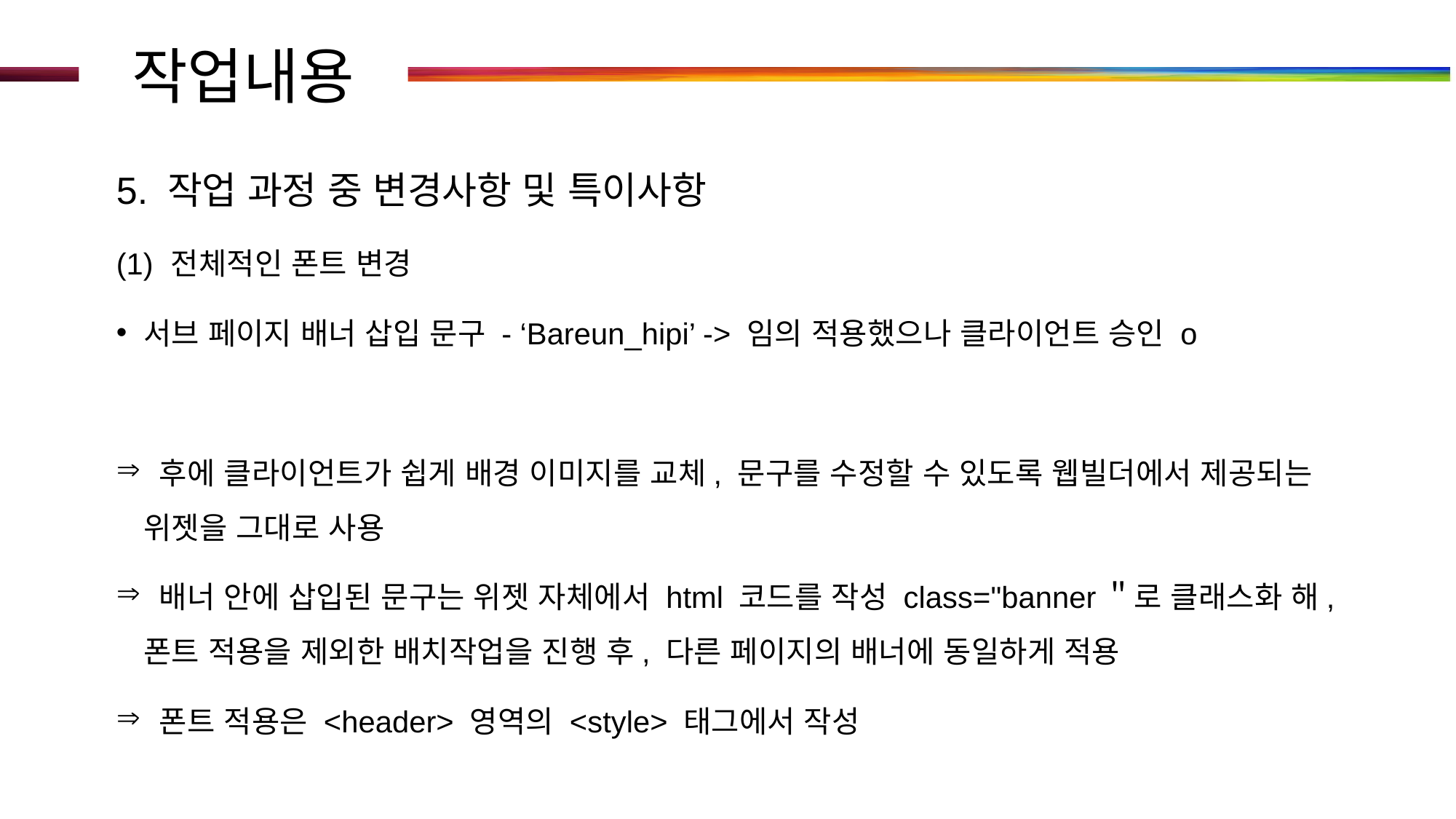

# 작업내용
5. 작업 과정 중 변경사항 및 특이사항
전체적인 폰트 변경
서브 페이지 배너 삽입 문구 - ‘Bareun_hipi’ -> 임의 적용했으나 클라이언트 승인 o

 후에 클라이언트가 쉽게 배경 이미지를 교체, 문구를 수정할 수 있도록 웹빌더에서 제공되는 위젯을 그대로 사용
 배너 안에 삽입된 문구는 위젯 자체에서 html 코드를 작성 class="banner＂로 클래스화 해, 폰트 적용을 제외한 배치작업을 진행 후, 다른 페이지의 배너에 동일하게 적용
 폰트 적용은 <header> 영역의 <style> 태그에서 작성